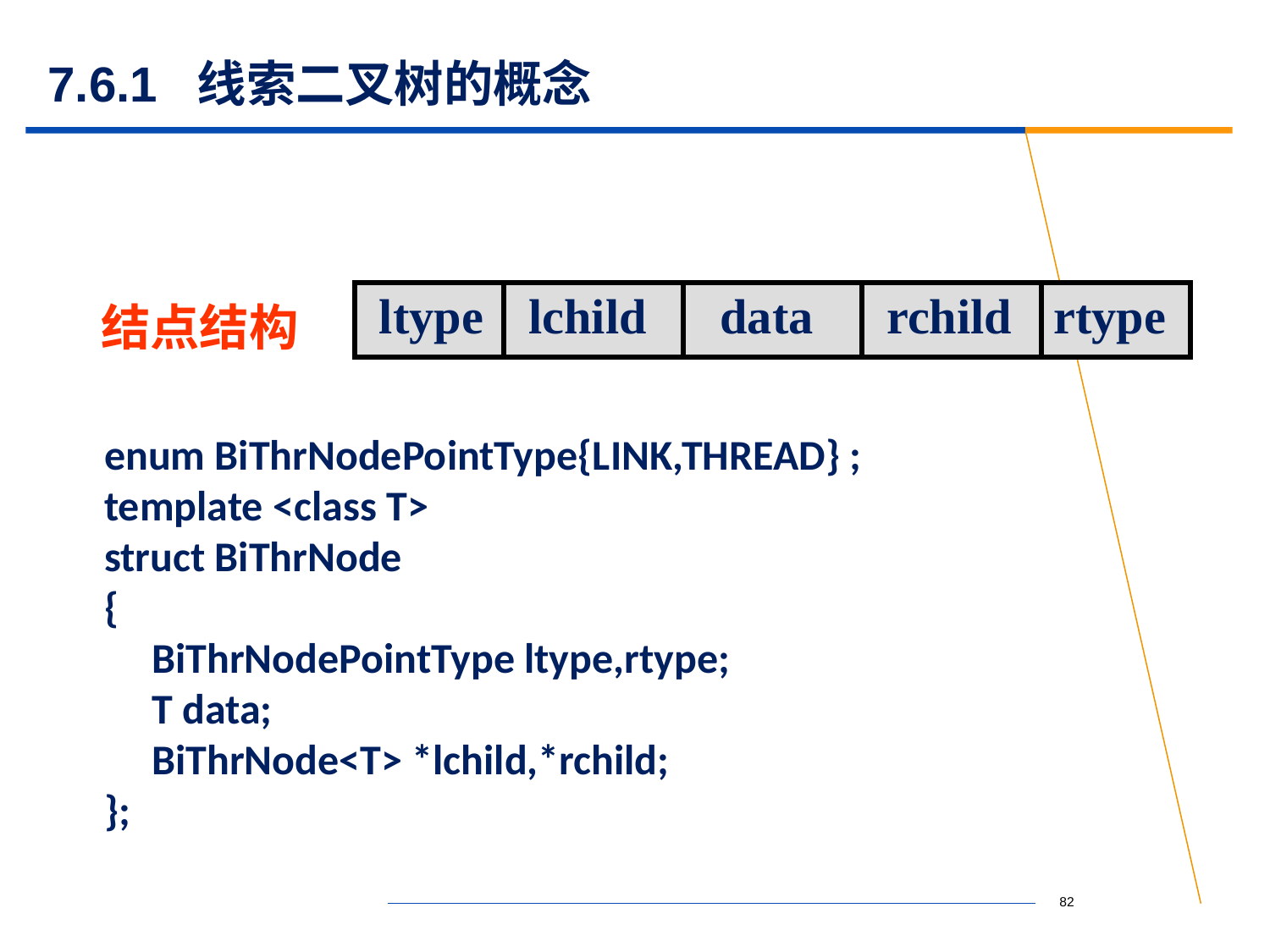

# 7.6.1  线索二叉树的概念
 ltype
 lchild
  data
 rchild
rtype
结点结构
enum BiThrNodePointType{LINK,THREAD} ;
template <class T>
struct BiThrNode
{
     BiThrNodePointType ltype,rtype;
     T data;
     BiThrNode<T> *lchild,*rchild;
};